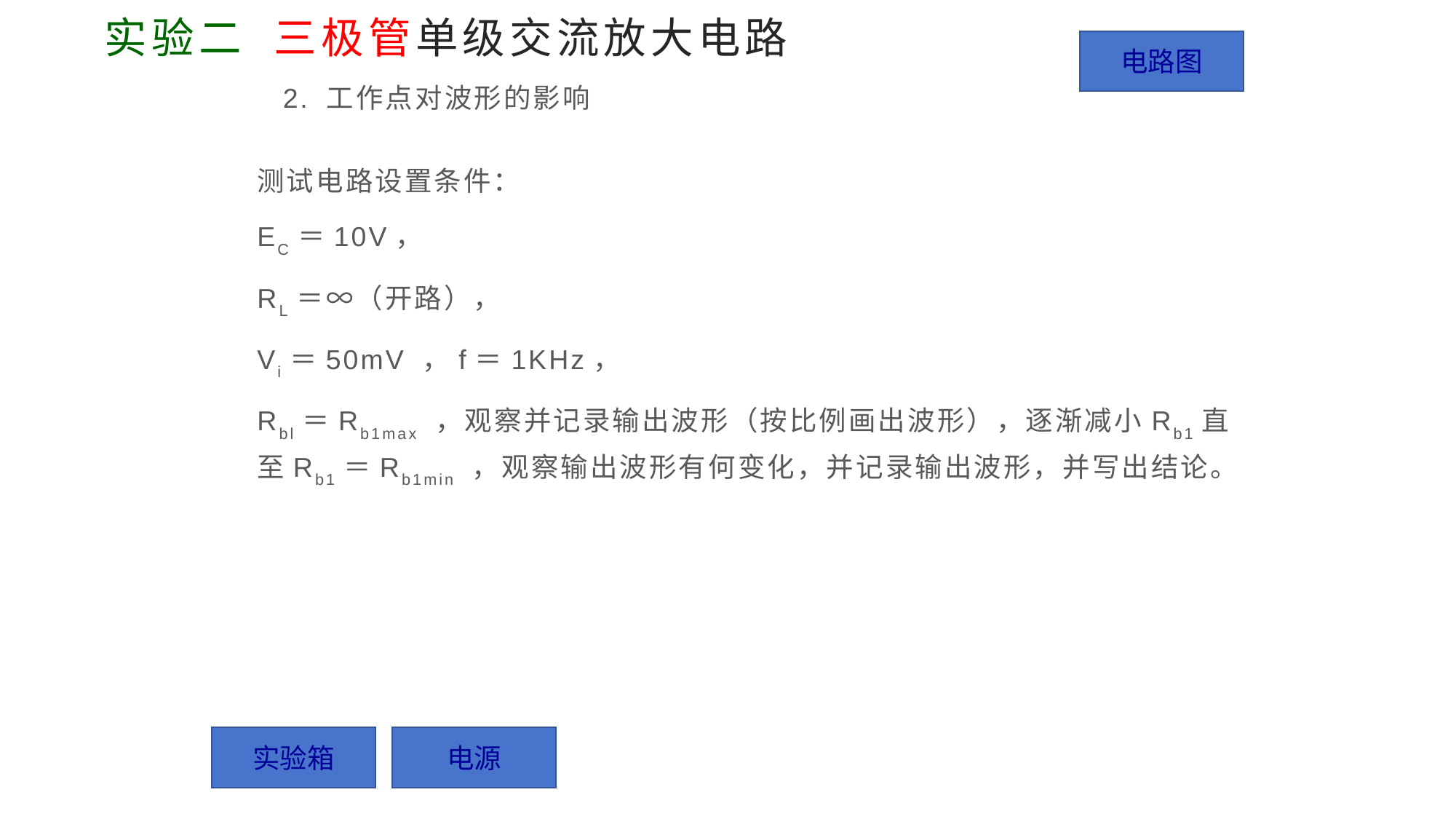

# 实验二  三极管单级交流放大电路
电路图
2. 工作点对波形的影响
测试电路设置条件：
EC＝10V，
RL＝∞（开路），
Vi＝50mV ，f＝1KHz，
Rbl＝Rb1max ，观察并记录输出波形（按比例画出波形），逐渐减小Rb1直至Rb1＝Rb1min ，观察输出波形有何变化，并记录输出波形，并写出结论。
实验箱
电源
40